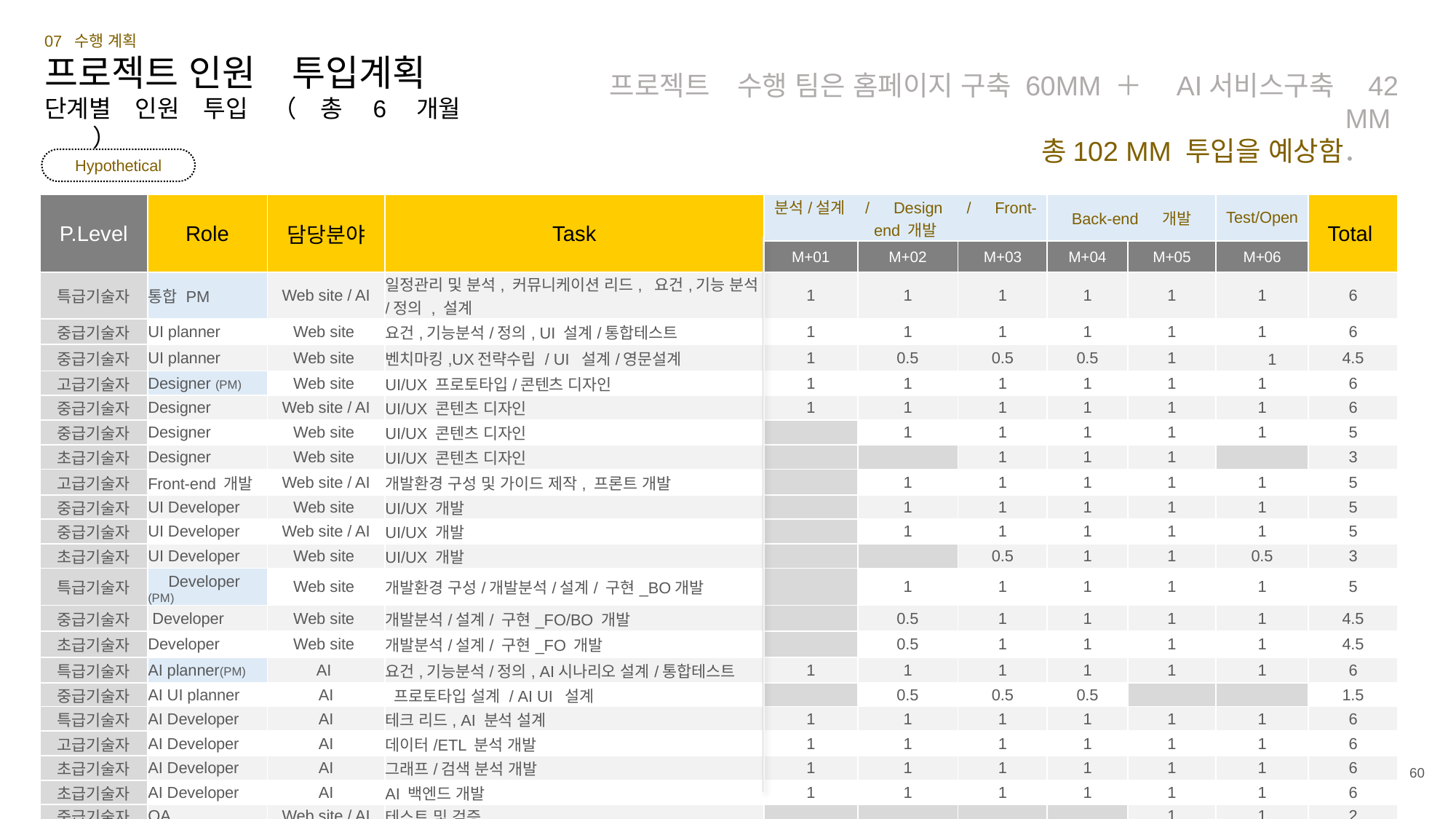

07  수행 계획
프로젝트　수행 팀은 홈페이지 구축 60MM ＋　AI서비스구축　42 MM
총102 MM 투입을 예상함．
프로젝트 인원　투입계획
단계별　인원　투입　（　총　6　개월　　）
Hypothetical
| P.Level | Role | 담당분야 | Task | 분석/설계　/　Design　/　Front-end 개발 |  |  | Back-end 　개발 |  | Test/Open | Total |
| --- | --- | --- | --- | --- | --- | --- | --- | --- | --- | --- |
|  |  |  |  | M+01 | M+02 | M+03 | M+04 | M+05 | M+06 |  |
| 특급기술자 | 통합 PM | Web site / AI | 일정관리 및 분석, 커뮤니케이션 리드, 요건,기능 분석/정의 , 설계 | 1 | 1 | 1 | 1 | 1 | 1 | 6 |
| 중급기술자 | UI planner | Web site | 요건,기능분석/정의, UI 설계/통합테스트 | 1 | 1 | 1 | 1 | 1 | 1 | 6 |
| 중급기술자 | UI planner | Web site | 벤치마킹,UX전략수립 / UI 설계/영문설계 | 1 | 0.5 | 0.5 | 0.5 | 1 | 1 | 4.5 |
| 고급기술자 | Designer (PM) | Web site | UI/UX 프로토타입/콘텐츠 디자인 | 1 | 1 | 1 | 1 | 1 | 1 | 6 |
| 중급기술자 | Designer | Web site / AI | UI/UX 콘텐츠 디자인 | 1 | 1 | 1 | 1 | 1 | 1 | 6 |
| 중급기술자 | Designer | Web site | UI/UX 콘텐츠 디자인 |  | 1 | 1 | 1 | 1 | 1 | 5 |
| 초급기술자 | Designer | Web site | UI/UX 콘텐츠 디자인 |  |  | 1 | 1 | 1 |  | 3 |
| 고급기술자 | Front-end 개발 | Web site / AI | 개발환경 구성 및 가이드 제작, 프론트 개발 |  | 1 | 1 | 1 | 1 | 1 | 5 |
| 중급기술자 | UI Developer | Web site | UI/UX 개발 |  | 1 | 1 | 1 | 1 | 1 | 5 |
| 중급기술자 | UI Developer | Web site / AI | UI/UX 개발 |  | 1 | 1 | 1 | 1 | 1 | 5 |
| 초급기술자 | UI Developer | Web site | UI/UX 개발 |  |  | 0.5 | 1 | 1 | 0.5 | 3 |
| 특급기술자 | Developer (PM) | Web site | 개발환경 구성/개발분석/설계/ 구현\_BO개발 |  | 1 | 1 | 1 | 1 | 1 | 5 |
| 중급기술자 | Developer | Web site | 개발분석/설계/ 구현\_FO/BO 개발 |  | 0.5 | 1 | 1 | 1 | 1 | 4.5 |
| 초급기술자 | Developer | Web site | 개발분석/설계/ 구현\_FO 개발 |  | 0.5 | 1 | 1 | 1 | 1 | 4.5 |
| 특급기술자 | AI planner(PM) | AI | 요건,기능분석/정의, AI시나리오 설계/통합테스트 | 1 | 1 | 1 | 1 | 1 | 1 | 6 |
| 중급기술자 | AI UI planner | AI | 프로토타입 설계 / AI UI 설계 |  | 0.5 | 0.5 | 0.5 |  |  | 1.5 |
| 특급기술자 | AI Developer | AI | 테크 리드, AI 분석 설계 | 1 | 1 | 1 | 1 | 1 | 1 | 6 |
| 고급기술자 | AI Developer | AI | 데이터/ETL 분석 개발 | 1 | 1 | 1 | 1 | 1 | 1 | 6 |
| 초급기술자 | AI Developer | AI | 그래프/검색 분석 개발 | 1 | 1 | 1 | 1 | 1 | 1 | 6 |
| 초급기술자 | AI Developer | AI | AI 백엔드 개발 | 1 | 1 | 1 | 1 | 1 | 1 | 6 |
| 중급기술자 | QA | Web site / AI | 테스트 및 검증 |  |  |  |  | 1 | 1 | 2 |
| Total |  |  |  | 10 | 16.5 | 19 | 20.5 | 20 | 18.5 | 102 |
60